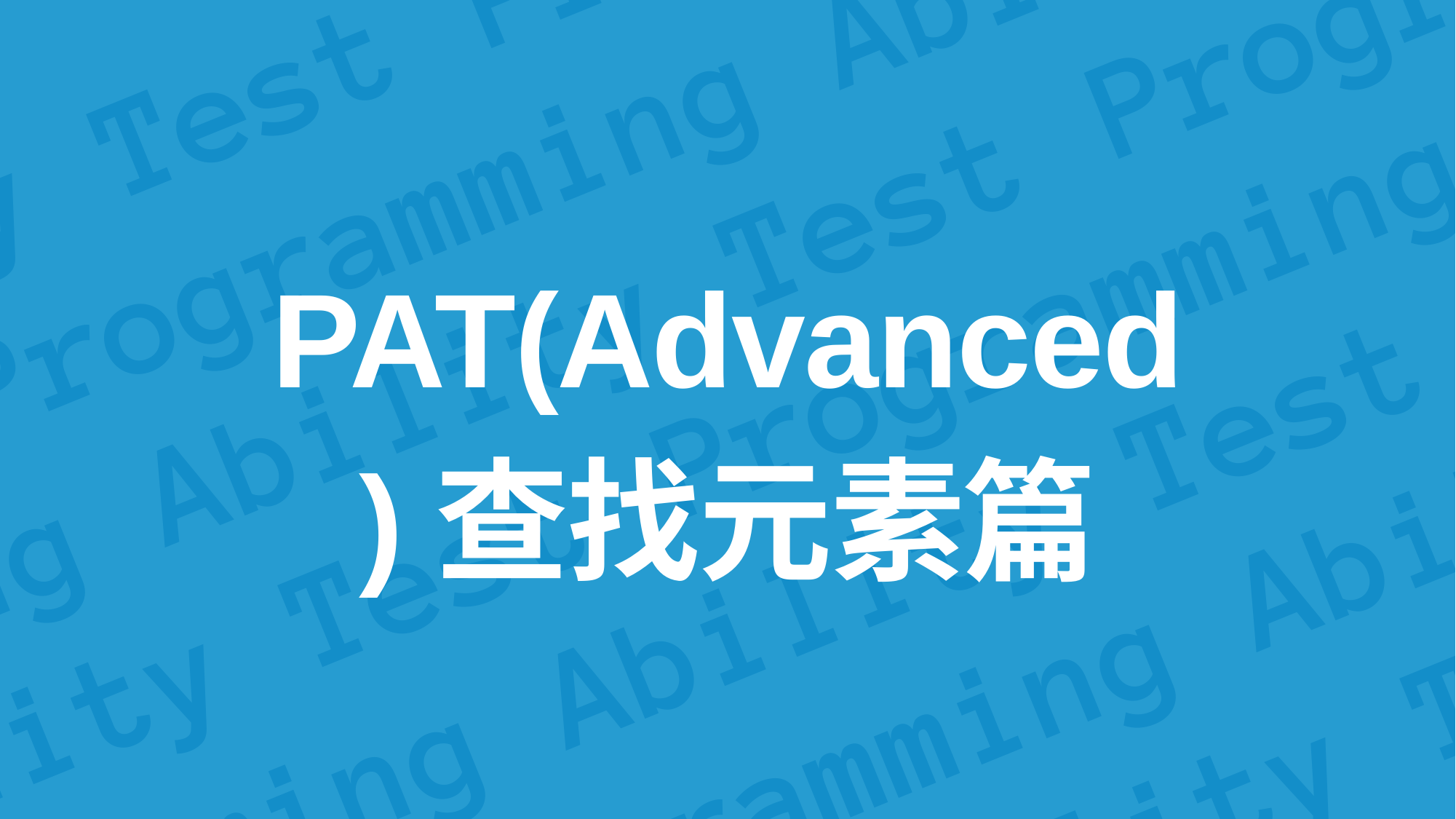

Programming Ability Test
Programming Ability Test
Programming Ability Test
Programming Ability Test
Programming Ability Test
Programming Ability Test
Programming Ability Test
Programming Ability Test
Programming Ability Test
Programming Ability Test
Programming Ability Test
PAT(Advanced)查找元素篇